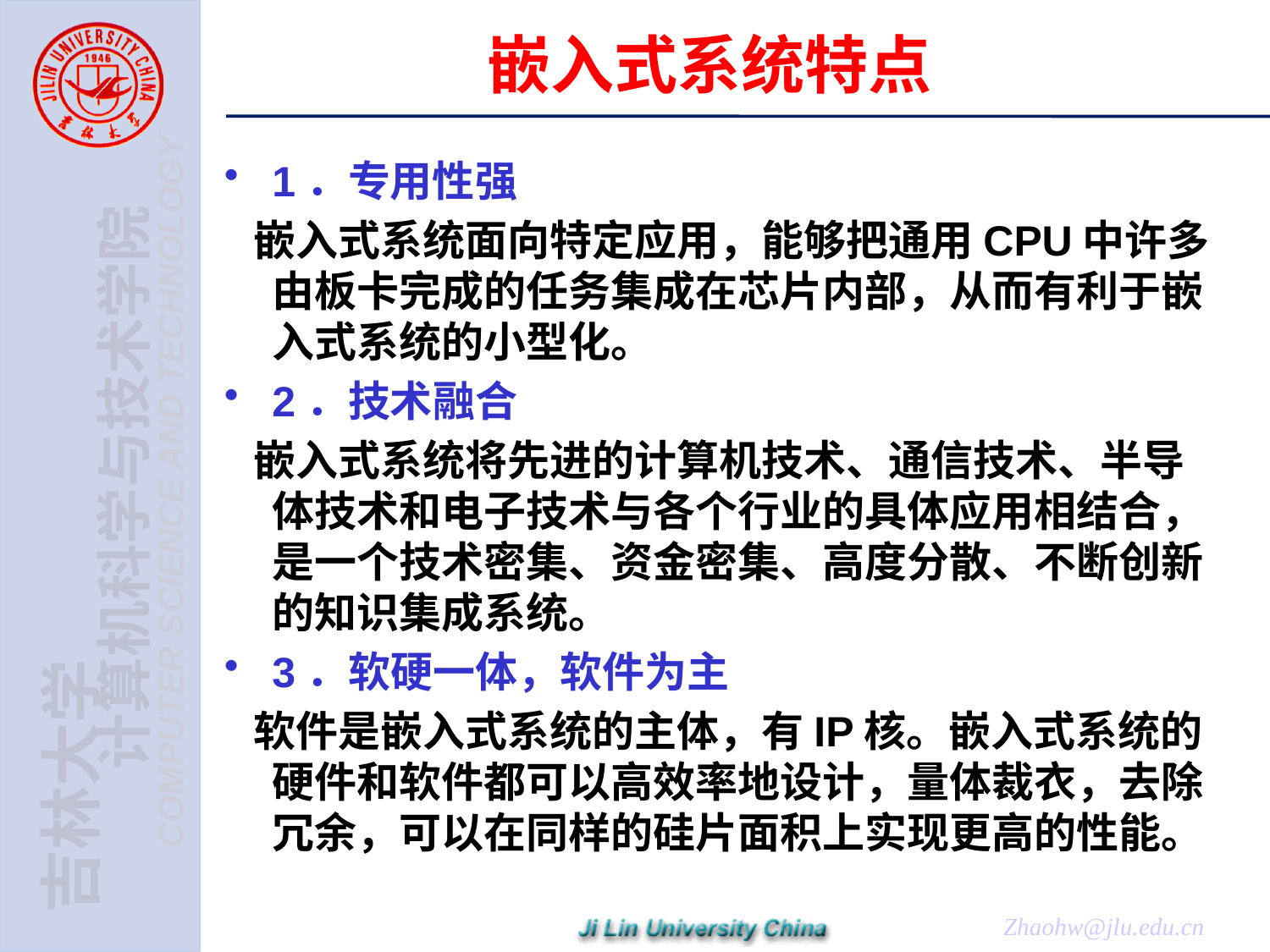

# 嵌入式系统特点
1．专用性强
  嵌入式系统面向特定应用，能够把通用CPU中许多由板卡完成的任务集成在芯片内部，从而有利于嵌入式系统的小型化。
2．技术融合
  嵌入式系统将先进的计算机技术、通信技术、半导体技术和电子技术与各个行业的具体应用相结合，是一个技术密集、资金密集、高度分散、不断创新的知识集成系统。
3．软硬一体，软件为主
  软件是嵌入式系统的主体，有IP核。嵌入式系统的硬件和软件都可以高效率地设计，量体裁衣，去除冗余，可以在同样的硅片面积上实现更高的性能。